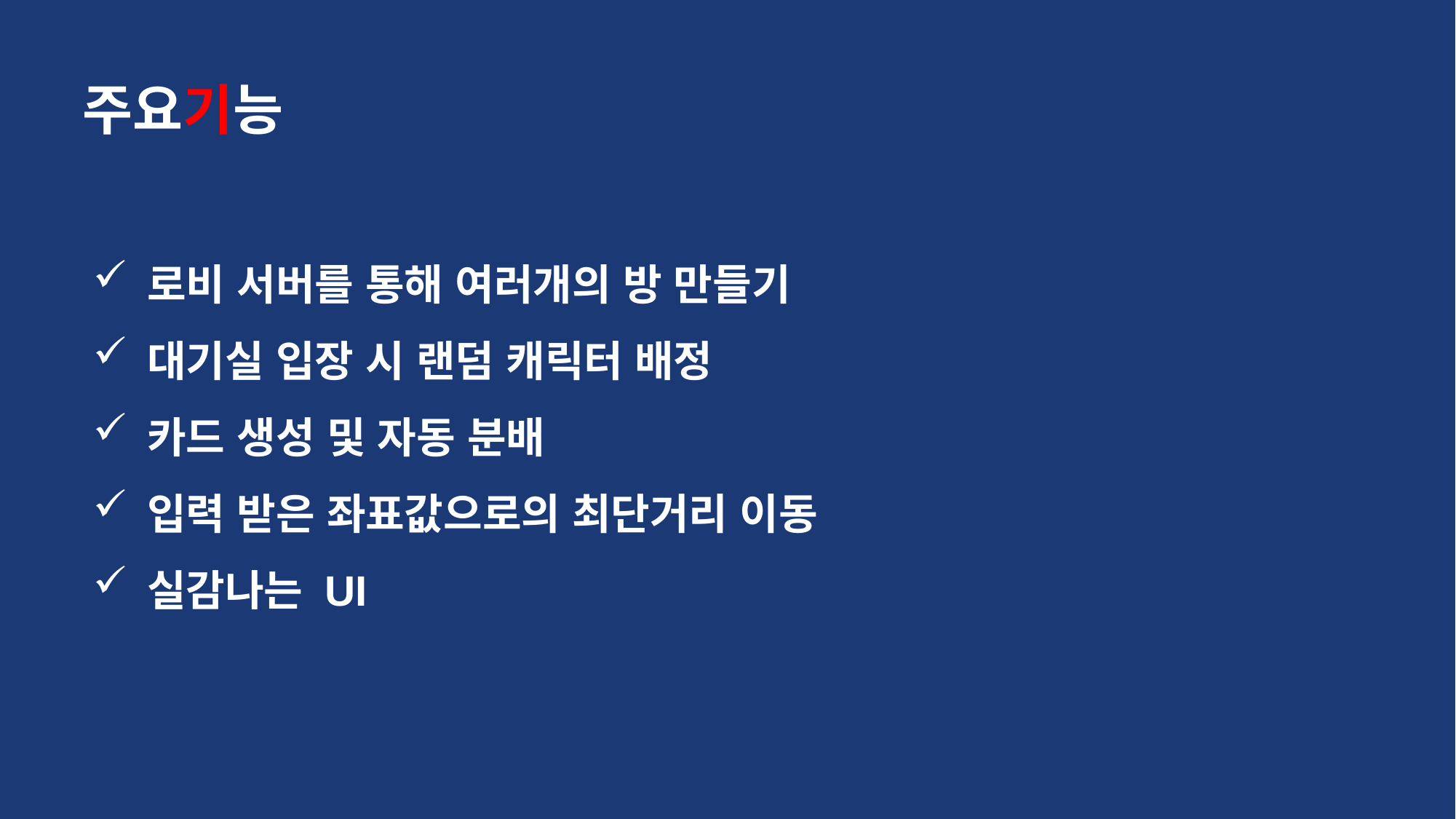

주요기능
로비 서버를 통해 여러개의 방 만들기
대기실 입장 시 랜덤 캐릭터 배정
카드 생성 및 자동 분배
입력 받은 좌표값으로의 최단거리 이동
실감나는 UI